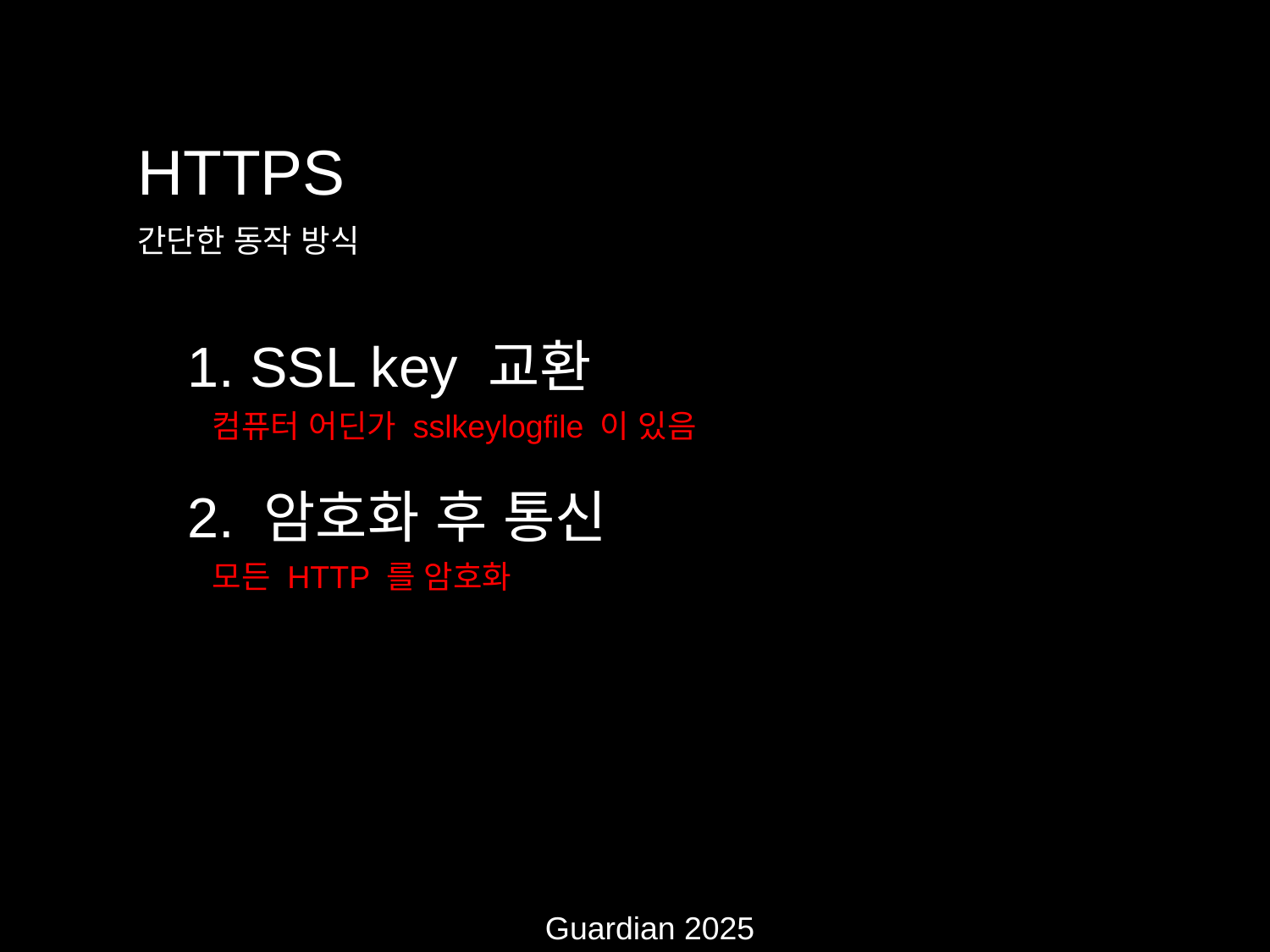

HTTPS
간단한 동작 방식
1. SSL key 교환
컴퓨터 어딘가 sslkeylogfile 이 있음
2. 암호화 후 통신
모든 HTTP 를 암호화

Guardian 2025